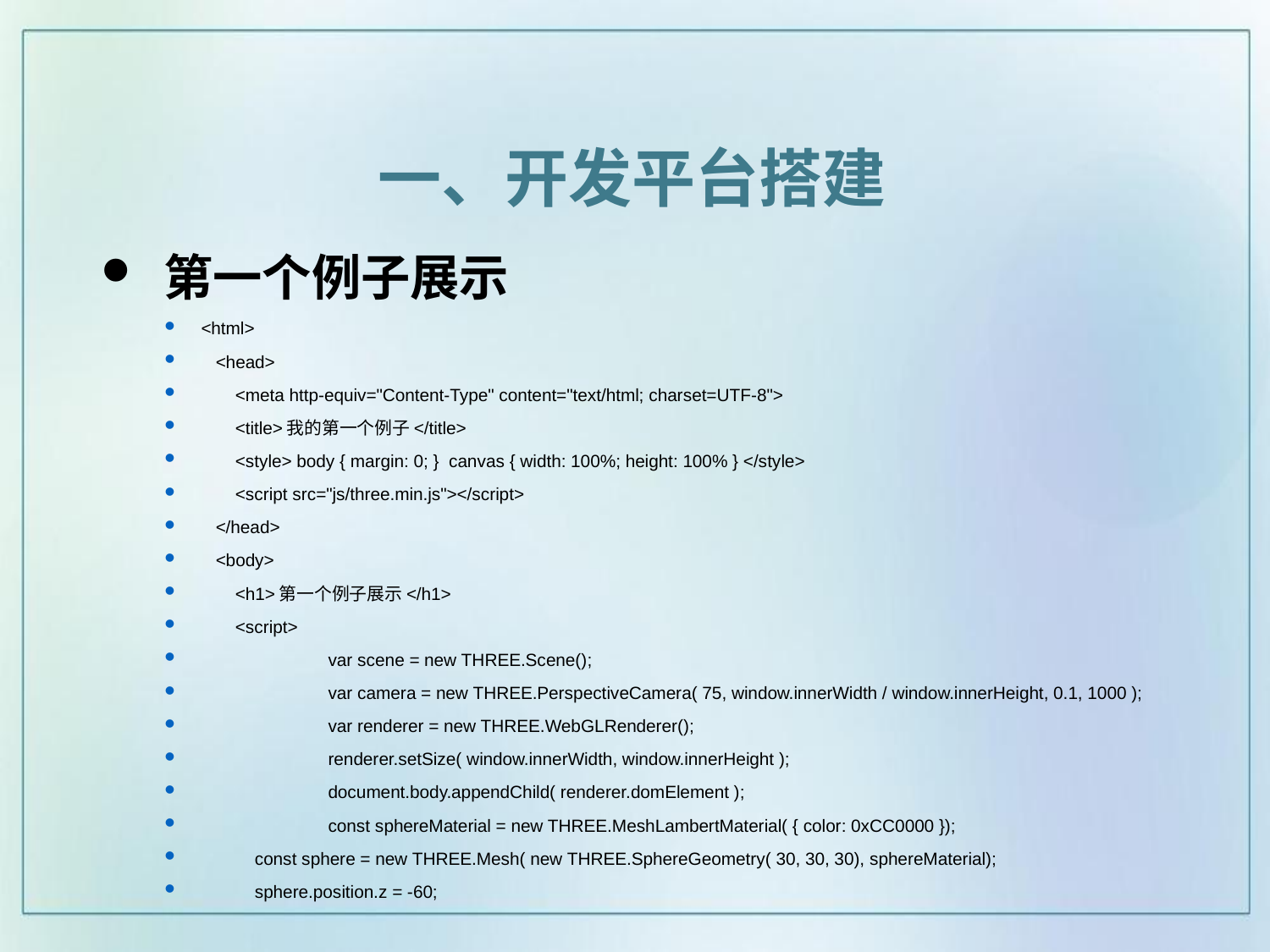

一、开发平台搭建
 第一个例子展示
 <html>
    <head>
        <meta http-equiv="Content-Type" content="text/html; charset=UTF-8">
        <title>我的第一个例子</title>
        <style> body { margin: 0; }  canvas { width: 100%; height: 100% } </style>
        <script src="js/three.min.js"></script>
    </head>
    <body>
        <h1>第一个例子展示</h1>
        <script>
	 var scene = new THREE.Scene();
	 var camera = new THREE.PerspectiveCamera( 75, window.innerWidth / window.innerHeight, 0.1, 1000 );
	 var renderer = new THREE.WebGLRenderer();
	 renderer.setSize( window.innerWidth, window.innerHeight );
	 document.body.appendChild( renderer.domElement );
	 const sphereMaterial = new THREE.MeshLambertMaterial( { color: 0xCC0000 });
            const sphere = new THREE.Mesh( new THREE.SphereGeometry( 30, 30, 30), sphereMaterial);
            sphere.position.z = -60;